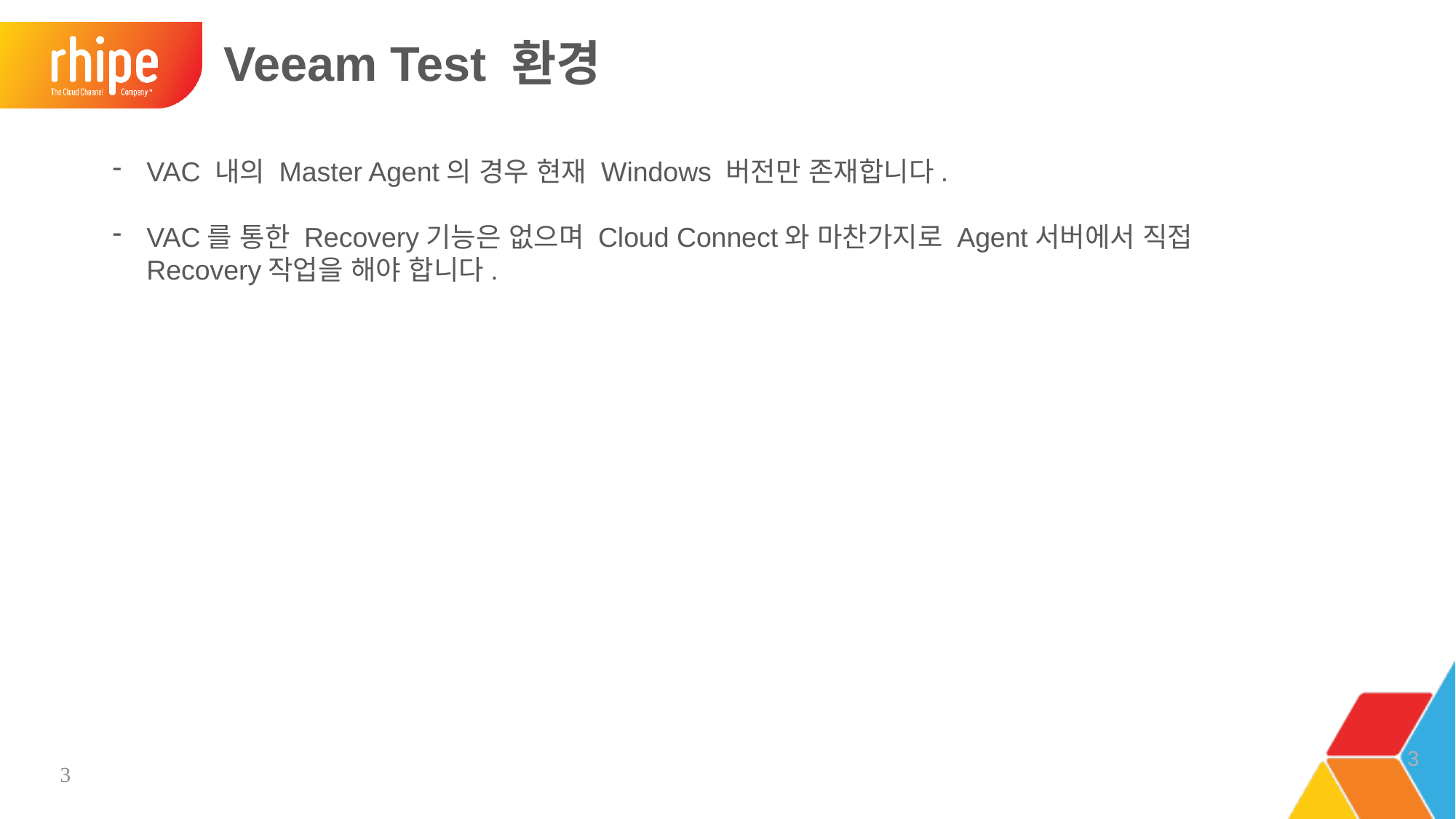

# Veeam Test 환경
VAC 내의 Master Agent의 경우 현재 Windows 버전만 존재합니다.

VAC를 통한 Recovery기능은 없으며 Cloud Connect와 마찬가지로 Agent서버에서 직접 Recovery작업을 해야 합니다.
3
3